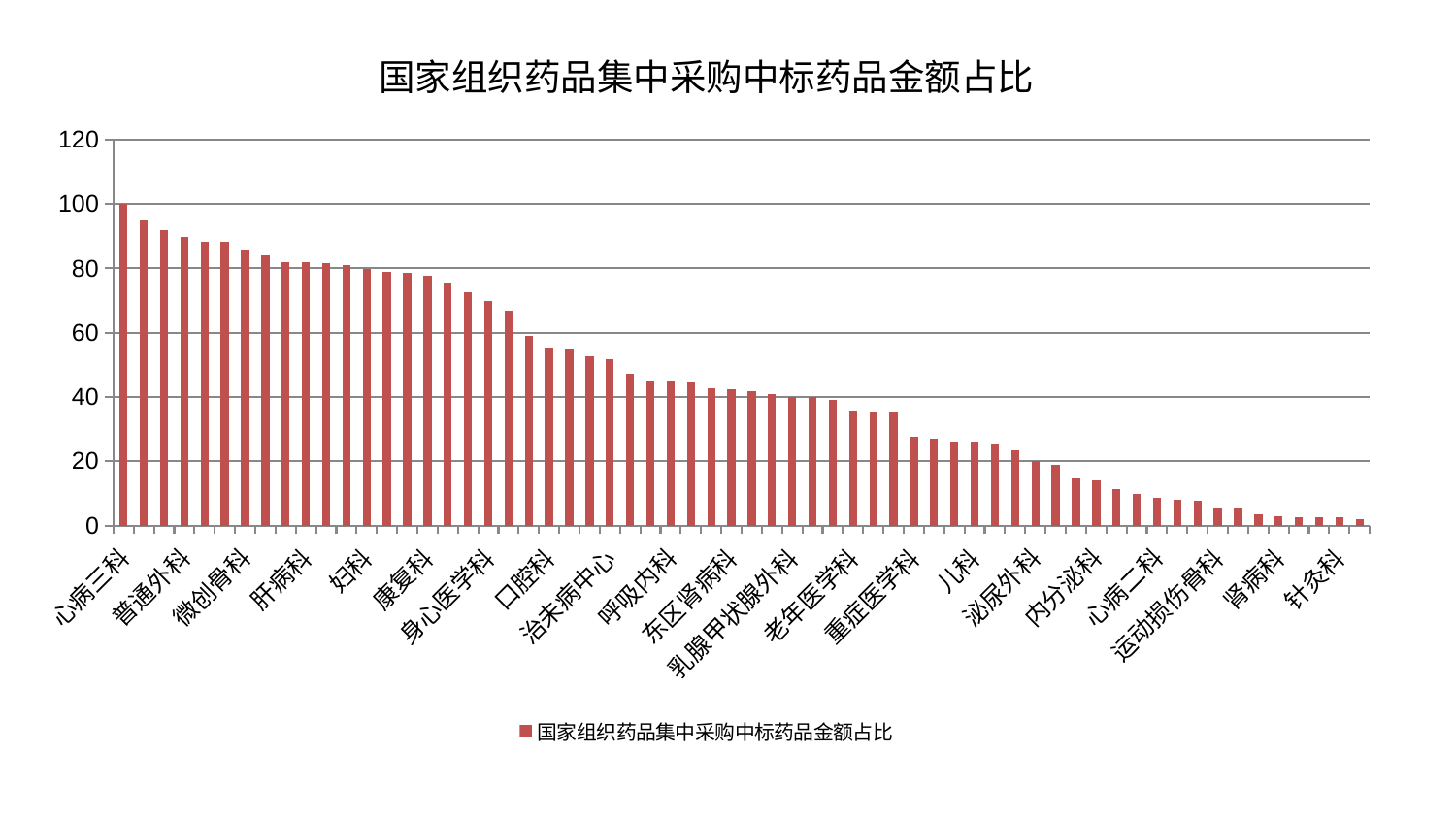

### Chart: 国家组织药品集中采购中标药品金额占比

| Category | 国家组织药品集中采购中标药品金额占比 |
|---|---|
| 心病三科 | 100.00000000000001 |
| 男科 | 94.90793701412301 |
| 东区重症医学科 | 92.03433386009752 |
| 普通外科 | 89.90258673638765 |
| 骨科 | 88.26042984346338 |
| 脊柱骨科 | 88.20554113350651 |
| 微创骨科 | 85.65990585006502 |
| 小儿骨科 | 84.11550864260379 |
| 创伤骨科 | 81.83934049296607 |
| 肝病科 | 81.80962411174276 |
| 胸外科 | 81.51379655565691 |
| 脾胃病科 | 81.0140611177247 |
| 妇科 | 79.79205880101448 |
| 风湿病科 | 78.9851916169119 |
| 中医经典科 | 78.71328084839259 |
| 康复科 | 77.6109386497472 |
| 综合内科 | 75.24348495646792 |
| 肝胆外科 | 72.57871499621137 |
| 身心医学科 | 69.88740665890411 |
| 消化内科 | 66.5371605465543 |
| 脑病三科 | 58.9721734512155 |
| 口腔科 | 54.982611411595514 |
| 脑病一科 | 54.89761388521405 |
| 产科 | 52.752854895144026 |
| 治未病中心 | 51.80703858437177 |
| 关节骨科 | 47.29661681645078 |
| 脑病二科 | 44.90486611255409 |
| 呼吸内科 | 44.8053775946962 |
| 肿瘤内科 | 44.43050374895592 |
| 推拿科 | 42.67924267707347 |
| 东区肾病科 | 42.392333153813276 |
| 眼科 | 41.78845648574377 |
| 心血管内科 | 40.87039352807808 |
| 乳腺甲状腺外科 | 40.07320579435679 |
| 西区重症医学科 | 39.92207583435174 |
| 肾脏内科 | 39.17721857867591 |
| 老年医学科 | 35.32532539518882 |
| 美容皮肤科 | 35.21051037014047 |
| 周围血管科 | 35.165377726841776 |
| 重症医学科 | 27.74374418002862 |
| 心病四科 | 26.914789160555383 |
| 中医外治中心 | 25.96107077787361 |
| 儿科 | 25.72600369717144 |
| 妇科妇二科合并 | 25.325736389025693 |
| 耳鼻喉科 | 23.481715888018474 |
| 泌尿外科 | 19.938256151068032 |
| 显微骨科 | 18.780548224970076 |
| 医院 | 14.56094977451441 |
| 内分泌科 | 13.921899591547188 |
| 神经内科 | 11.33038991844281 |
| 心病一科 | 9.913730581869226 |
| 心病二科 | 8.719272593857628 |
| 脾胃科消化科合并 | 7.878292558513107 |
| 皮肤科 | 7.7354294527943 |
| 运动损伤骨科 | 5.661073039717295 |
| 血液科 | 5.149026577024372 |
| 神经外科 | 3.582512298377058 |
| 肾病科 | 2.9186245655327334 |
| 小儿推拿科 | 2.658126032807065 |
| 妇二科 | 2.5895141250127436 |
| 针灸科 | 2.555631727523159 |
| 肛肠科 | 1.9718742277550705 |
165